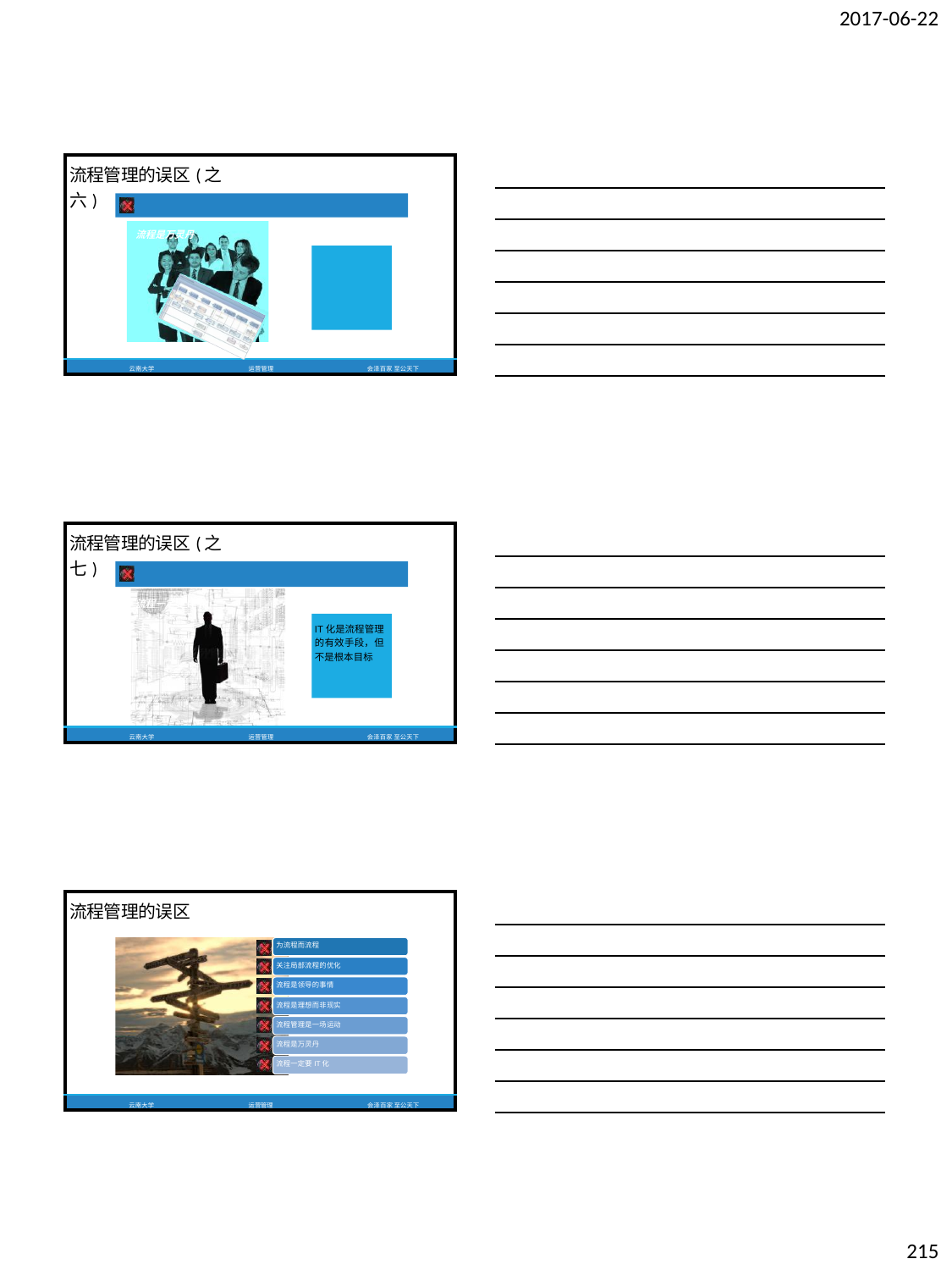

2017-06-22
| 流程管理的误区(之六) 流程是万灵丹 |  | 流程管理是企业 运营管理的基础， 但不是全部 |
| --- | --- | --- |
| 云南大学 | 运营管理 | 会泽百家 至公天下 |

| 流程管理的误区(之七) 流程一定要IT化 |  | IT化是流程管理 的有效手段，但 不是根本目标 |
| --- | --- | --- |
| 云南大学 | 运营管理 | 会泽百家 至公天下 |

| 流程管理的误区 |  |  |  |
| --- | --- | --- | --- |
|  |  | 为流程而流程 |  |
|  |  | 关注局部流程的优化 |  |
|  |  | 流程是领导的事情 |  |
|  |  | 流程是理想而非现实 |  |
|  |  | 流程管理是一场运动 |  |
|  |  | 流程是万灵丹 |  |
|  |  | 流程一定要IT化 |  |
| 云南大学 | 运营管理 |  | 会泽百家 至公天下 |

215